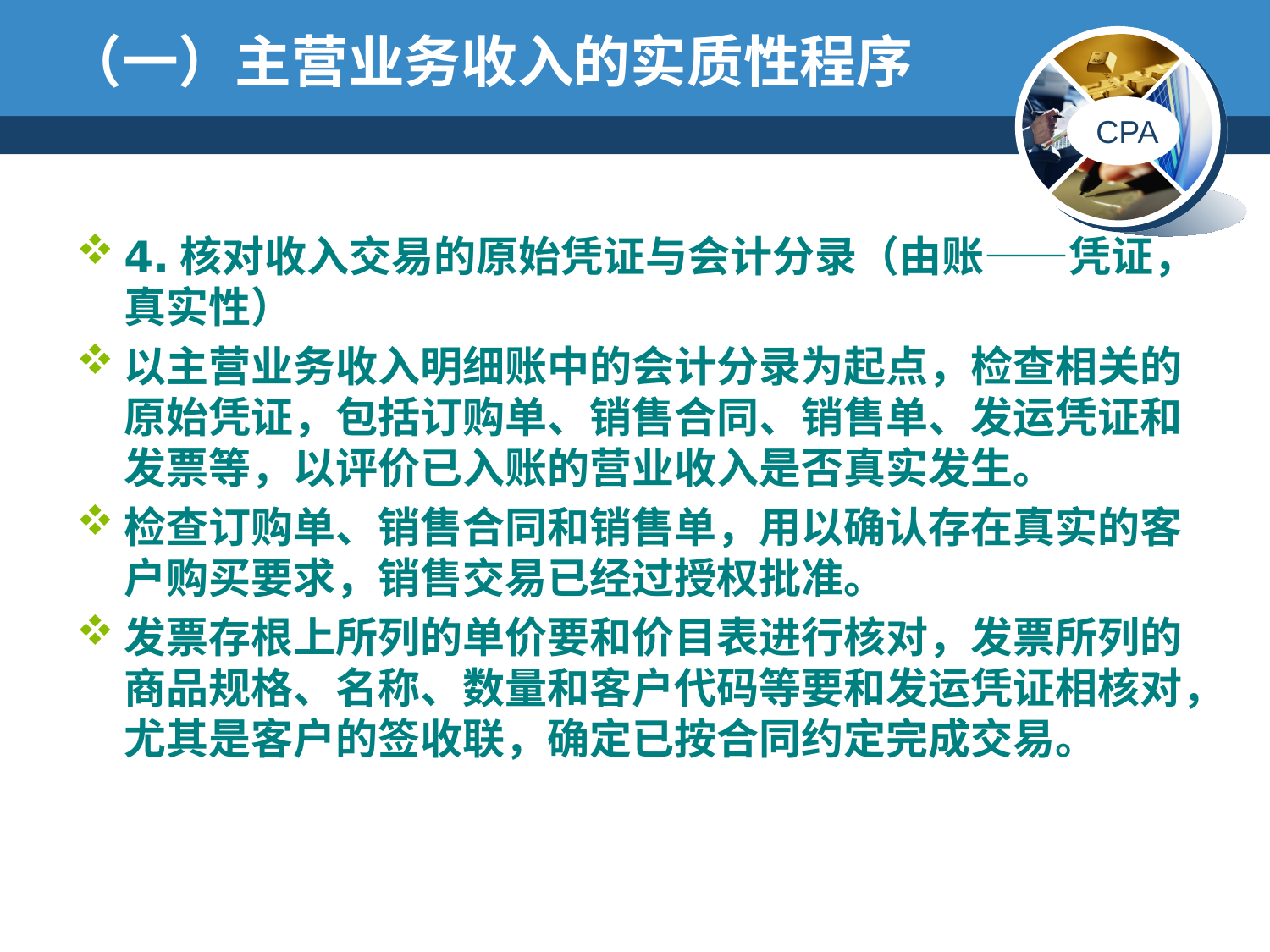

# （一）主营业务收入的实质性程序

4.核对收入交易的原始凭证与会计分录（由账——凭证，真实性）
以主营业务收入明细账中的会计分录为起点，检查相关的原始凭证，包括订购单、销售合同、销售单、发运凭证和发票等，以评价已入账的营业收入是否真实发生。
检查订购单、销售合同和销售单，用以确认存在真实的客户购买要求，销售交易已经过授权批准。
发票存根上所列的单价要和价目表进行核对，发票所列的商品规格、名称、数量和客户代码等要和发运凭证相核对，尤其是客户的签收联，确定已按合同约定完成交易。